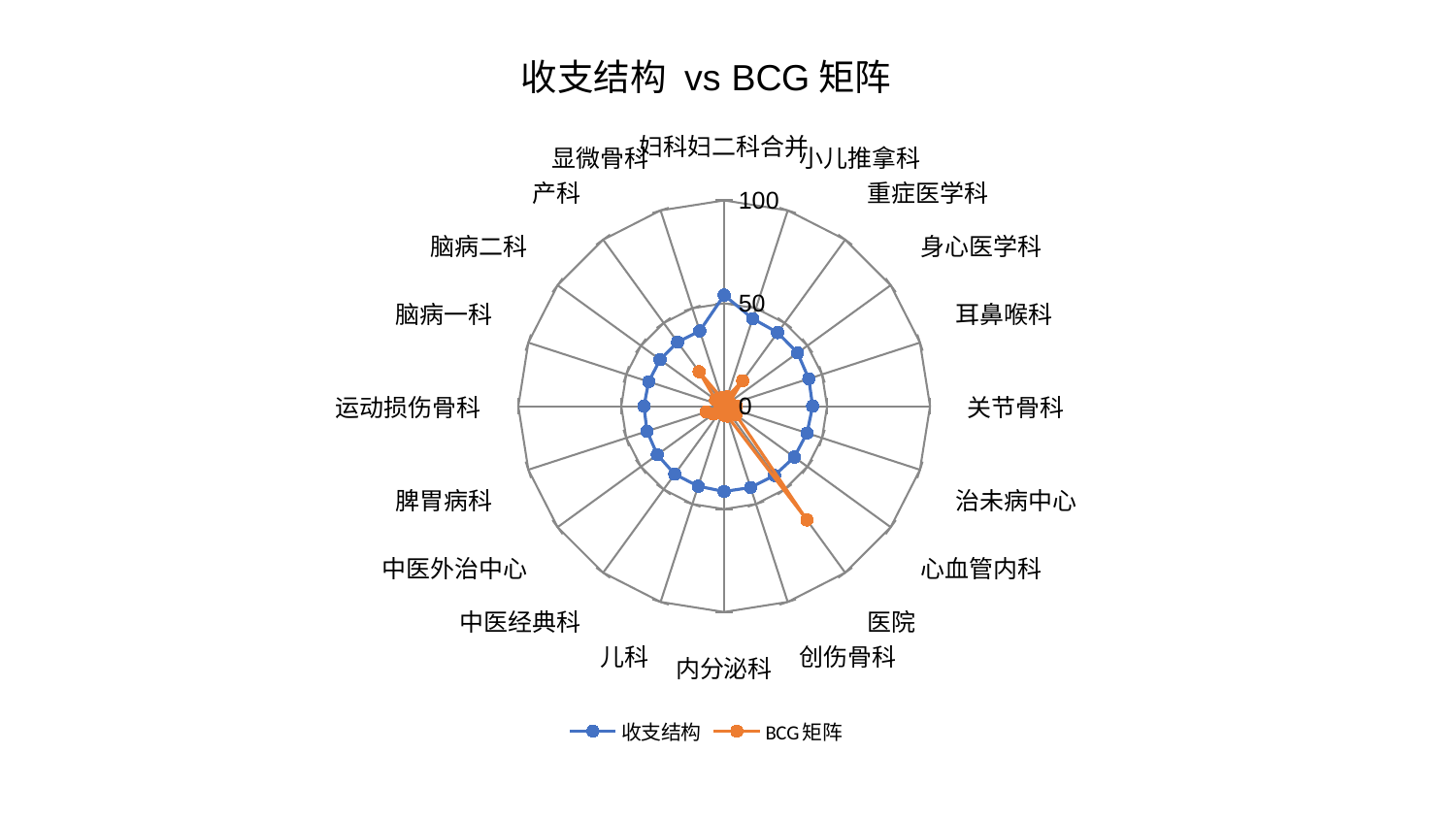

### Chart: 收支结构 vs BCG矩阵

| Category | 收支结构 | BCG矩阵 |
|---|---|---|
| 妇科妇二科合并 | 53.965259500618735 | 2.5123653059032653 |
| 小儿推拿科 | 44.73159018855914 | 4.7542710856276384 |
| 重症医学科 | 44.193578362026415 | 15.34298919296237 |
| 身心医学科 | 44.08092399198063 | 3.308280233919169 |
| 耳鼻喉科 | 43.2307289327736 | 2.9902266908463404 |
| 关节骨科 | 42.98663451443033 | 5.967079233139667 |
| 治未病中心 | 42.305241423049345 | 2.267168574657847 |
| 心血管内科 | 42.10856699874219 | 7.054109032086023 |
| 医院 | 41.59504062083707 | 68.3491336680153 |
| 创伤骨科 | 41.549373416805224 | 5.067913697593276 |
| 内分泌科 | 41.45495771172727 | 4.490114064306867 |
| 儿科 | 40.87439843020232 | 0.4945983336956045 |
| 中医经典科 | 40.85031834790607 | 4.0226106263200005 |
| 中医外治中心 | 40.14080837195274 | 6.565542247949299 |
| 脾胃病科 | 39.406028243418625 | 9.20097843484877 |
| 运动损伤骨科 | 38.978751553692746 | 0.43778729551376305 |
| 脑病一科 | 38.54721010770098 | 2.2041669690610037 |
| 脑病二科 | 38.51169149685639 | 5.154665153370345 |
| 产科 | 38.500405834900135 | 20.716434724084987 |
| 显微骨科 | 38.45092415999363 | 4.261132915924579 |
74